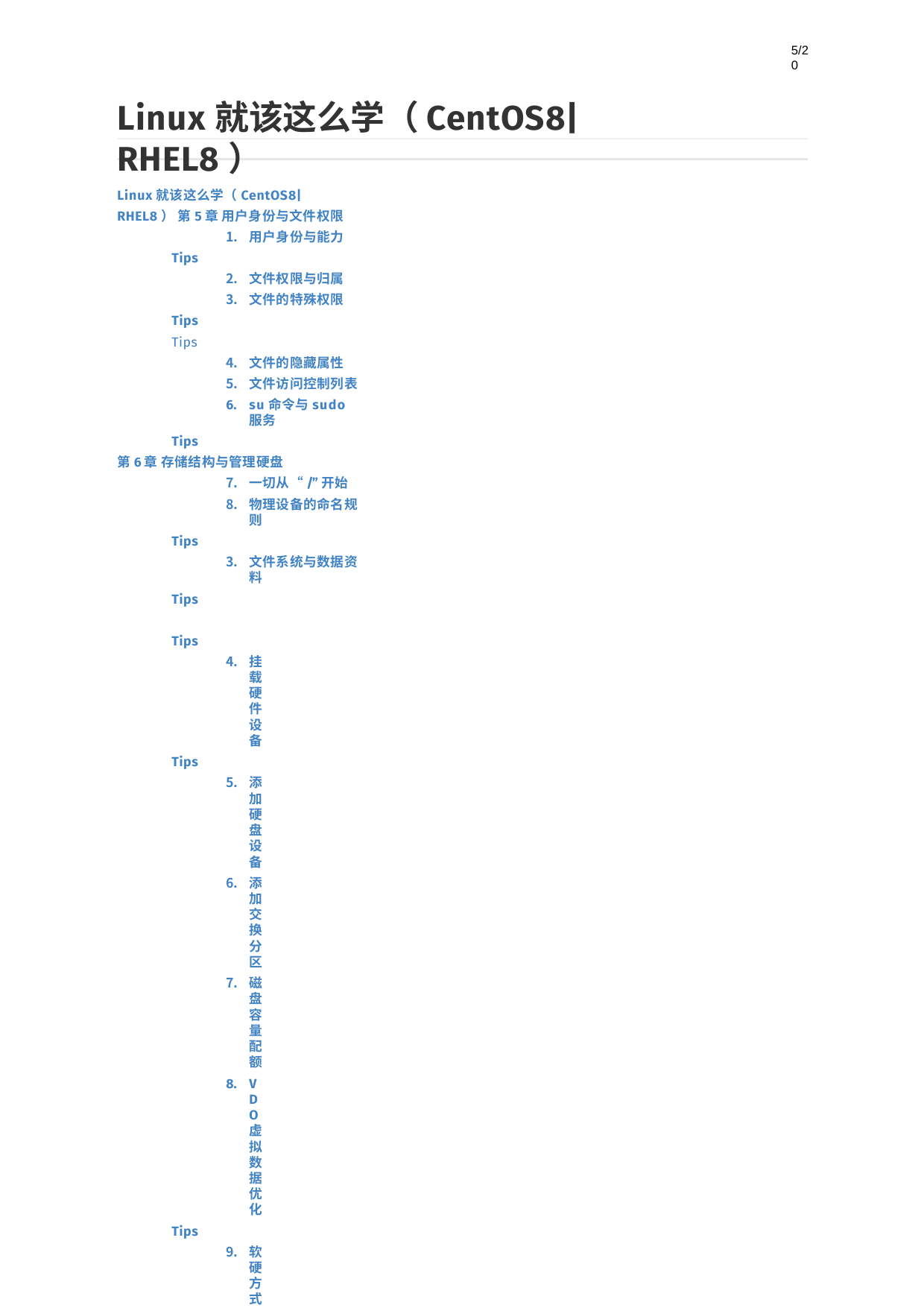

5/20
# Linux就该这么学（CentOS8|RHEL8）
Linux就该这么学（CentOS8|RHEL8） 第5章 用户身份与文件权限
用户身份与能力
Tips
文件权限与归属
文件的特殊权限
Tips
Tips
文件的隐藏属性
文件访问控制列表
su命令与sudo服务
Tips
第6章 存储结构与管理硬盘
一切从“/”开始
物理设备的命名规则
Tips
文件系统与数据资料
Tips  Tips
挂载硬件设备
Tips
添加硬盘设备
添加交换分区
磁盘容量配额
VDO虚拟数据优化
Tips
软硬方式链接
Tips
第7章 使用RAID与LVM磁盘阵列技术
RAID磁盘冗余阵列
Tips
部署磁盘阵列
损坏磁盘阵列及修复
磁盘阵列+备份盘
删除磁盘阵列
LVM逻辑卷管理器
部署逻辑卷
Tips
扩容逻辑卷
缩小逻辑卷
逻辑卷快照
删除逻辑卷 第8章 Iptables与Firewalld防火墙
防火墙管理工具
Iptables
策略与规则链
Tips
基本的命令参数
Firewalld
终端管理工具
Tips
1